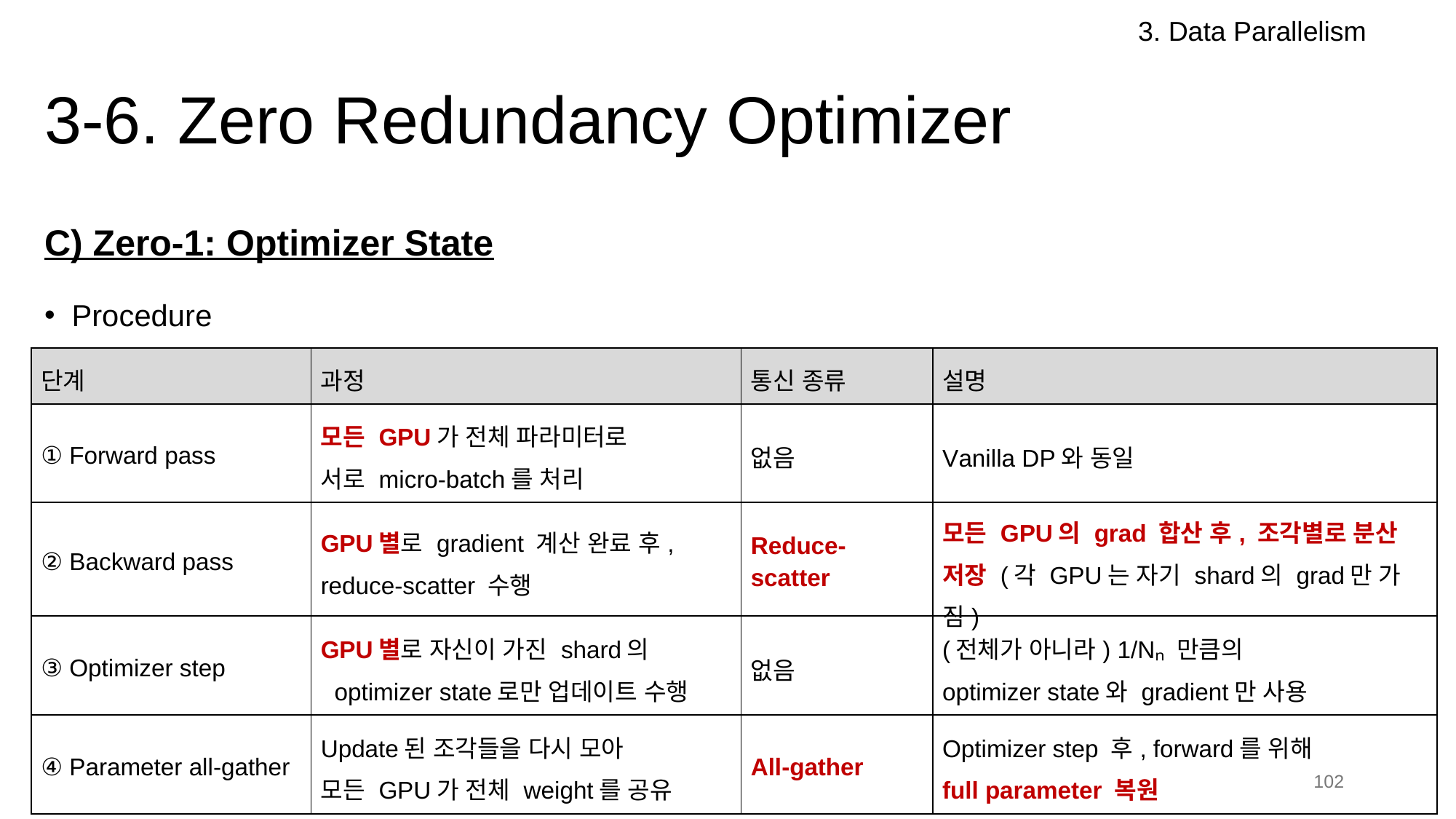

3. Data Parallelism
# 3-6. Zero Redundancy Optimizer
C) Zero-1: Optimizer State
Procedure
| 단계 | 과정 | 통신 종류 | 설명 |
| --- | --- | --- | --- |
| ① Forward pass | 모든 GPU가 전체 파라미터로 서로 micro-batch를 처리 | 없음 | Vanilla DP와 동일 |
| ② Backward pass | GPU별로 gradient 계산 완료 후, reduce-scatter 수행 | Reduce-scatter | 모든 GPU의 grad 합산 후, 조각별로 분산 저장 (각 GPU는 자기 shard의 grad만 가짐) |
| ③ Optimizer step | GPU별로 자신이 가진 shard의 optimizer state로만 업데이트 수행 | 없음 | (전체가 아니라) 1/Nₙ 만큼의 optimizer state와 gradient만 사용 |
| ④ Parameter all-gather | Update된 조각들을 다시 모아 모든 GPU가 전체 weight를 공유 | All-gather | Optimizer step 후, forward를 위해 full parameter 복원 |
102